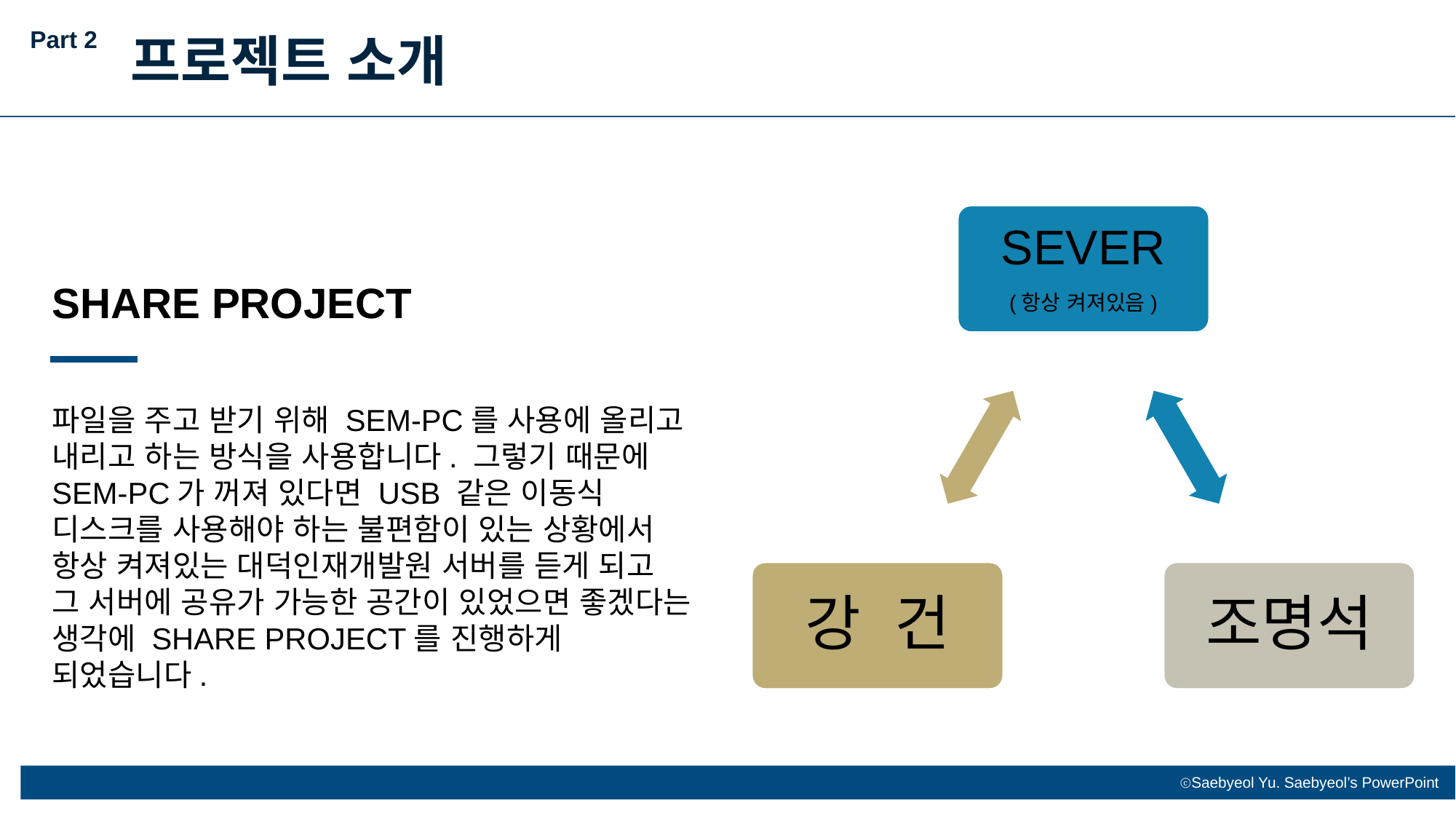

Part 2
프로젝트 소개
SEVER
(항상 켜져있음)

강  건
조명석
SEM-PC

강  건
조명석
SHARE PROJECT
파일을 주고 받기 위해 SEM-PC를 사용에 올리고
내리고 하는 방식을 사용합니다. 그렇기 때문에
SEM-PC가 꺼져 있다면 USB 같은 이동식
디스크를 사용해야 하는 불편함이 있는 상황에서
항상 켜져있는 대덕인재개발원 서버를 듣게 되고
그 서버에 공유가 가능한 공간이 있었으면 좋겠다는
생각에 SHARE PROJECT를 진행하게
되었습니다.